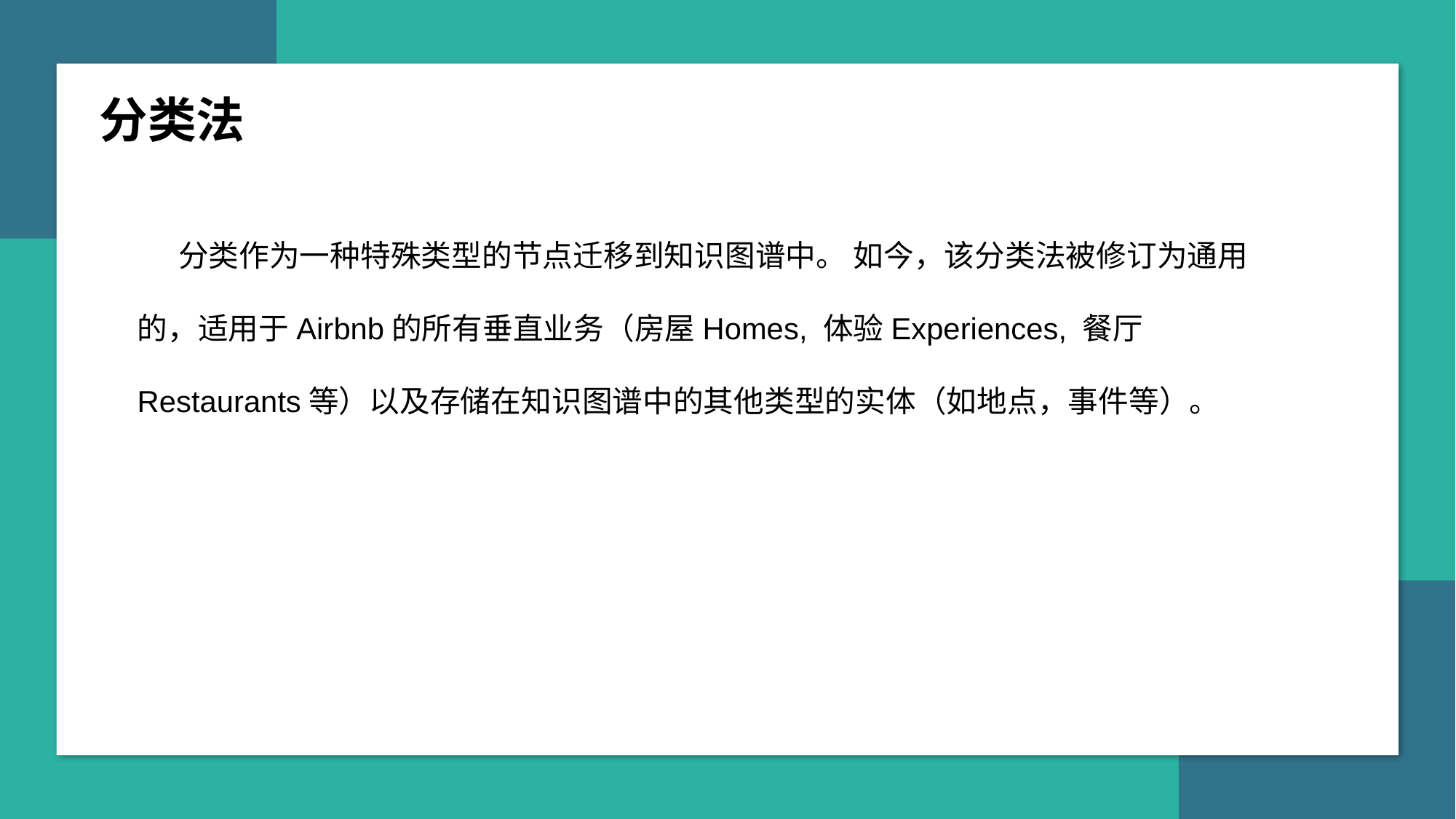

另一个商业知识Uber也发布了类似的知识图谱，为其“Uber Eats”送货服务提供食品和餐馆方面的知识图谱。他们的目标是为那些不确定自己在寻找哪种食物的用户提供语义搜索功能和推荐。
图谱由eBay发布，它对产品描述和购物行为模式进行编码，并用于增强会话代理，帮助用户通过自然语言界面
分类法
     分类作为一种特殊类型的节点迁移到知识图谱中。 如今，该分类法被修订为通用的，适用于Airbnb的所有垂直业务（房屋Homes, 体验Experiences, 餐厅Restaurants等）以及存储在知识图谱中的其他类型的实体（如地点，事件等）。